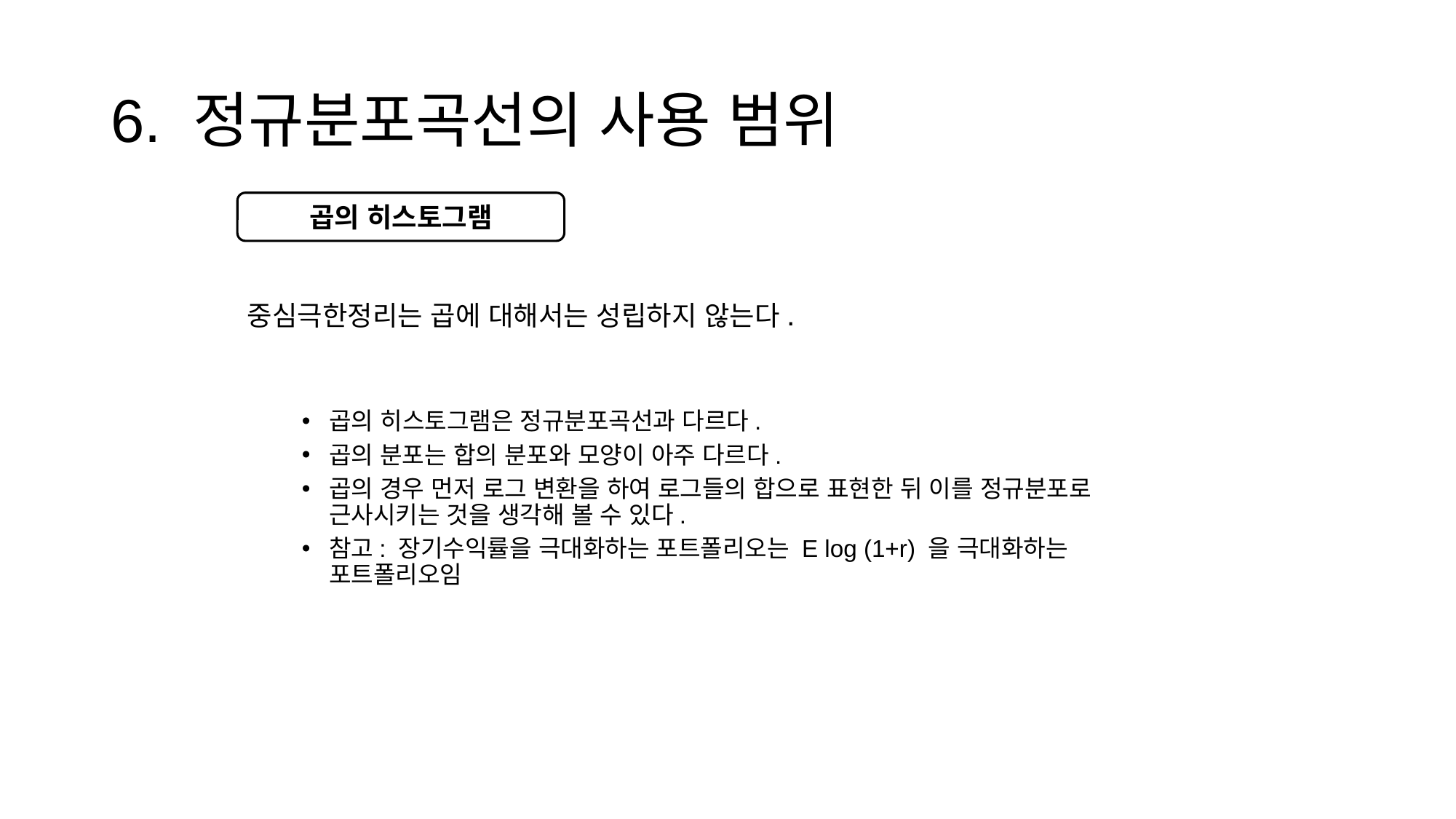

# 6. 정규분포곡선의 사용 범위

중심극한정리는 곱에 대해서는 성립하지 않는다.

곱의 히스토그램은 정규분포곡선과 다르다.
곱의 분포는 합의 분포와 모양이 아주 다르다.
곱의 경우 먼저 로그 변환을 하여 로그들의 합으로 표현한 뒤 이를 정규분포로 근사시키는 것을 생각해 볼 수 있다.
참고: 장기수익률을 극대화하는 포트폴리오는 E log (1+r) 을 극대화하는 포트폴리오임
곱의 히스토그램